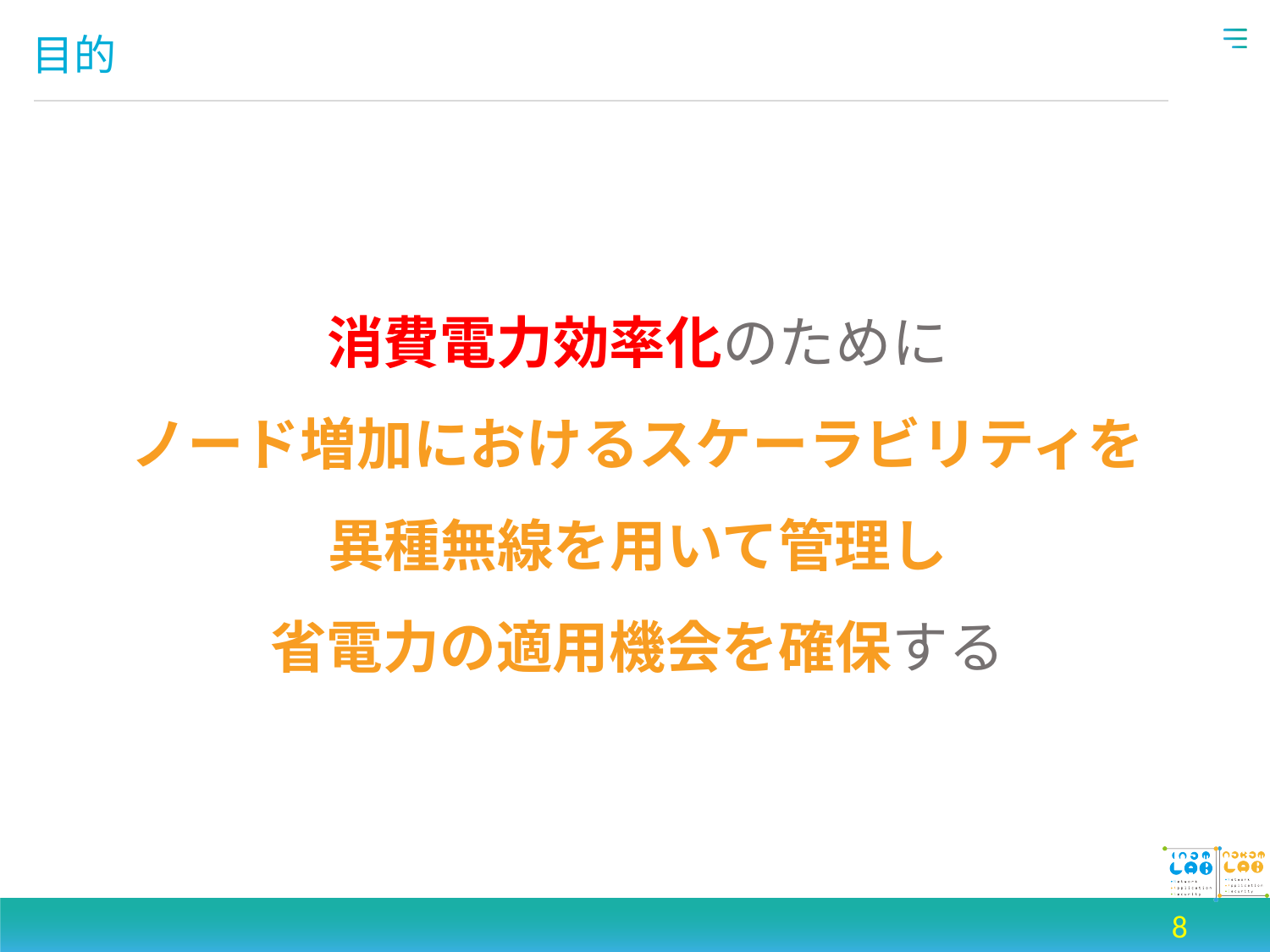

# 目的
消費電力効率化のために
ノード増加におけるスケーラビリティを
異種無線を用いて管理し
省電力の適用機会を確保する